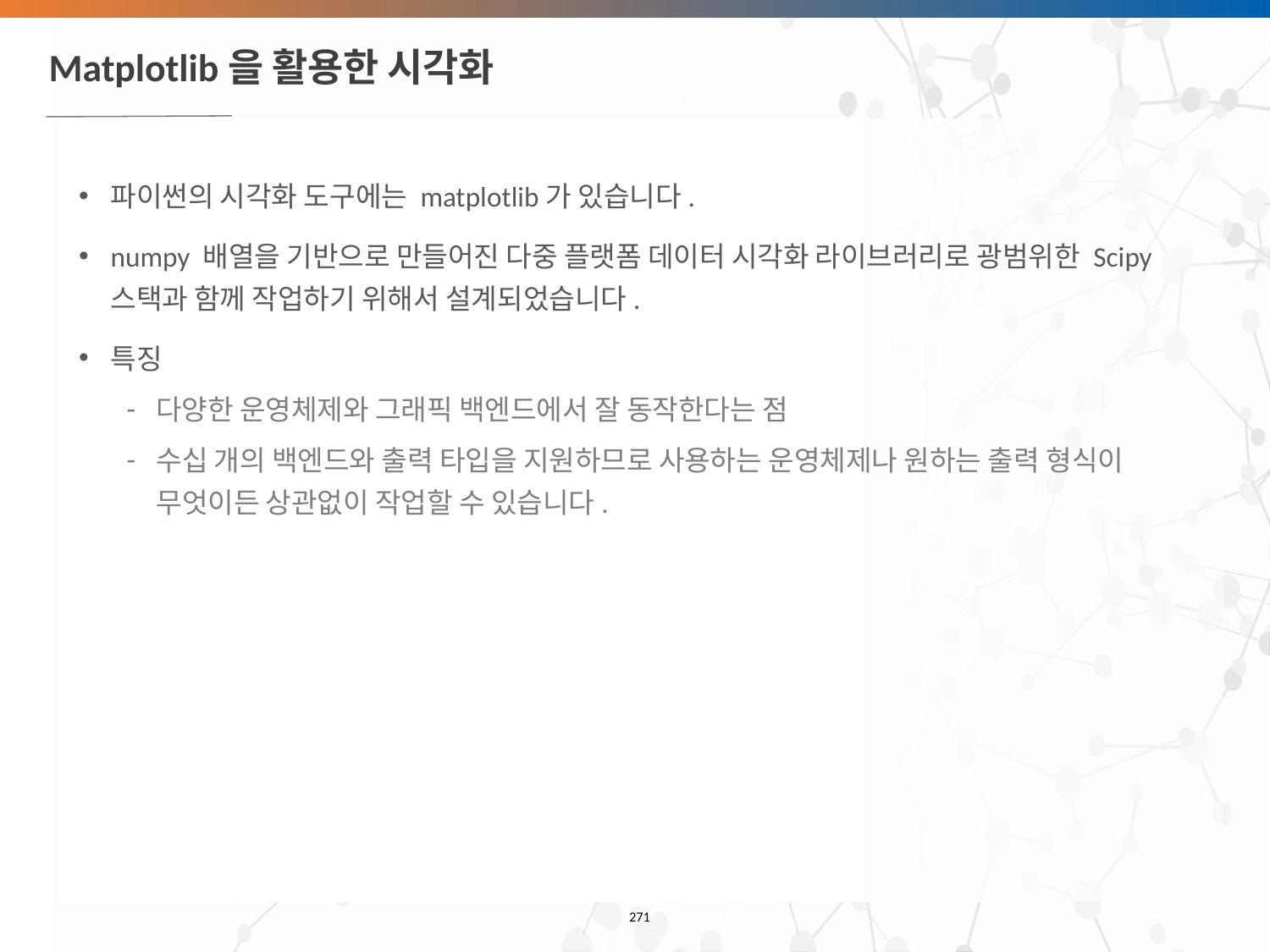

# Matplotlib을 활용한 시각화
파이썬의 시각화 도구에는 matplotlib가 있습니다.
numpy 배열을 기반으로 만들어진 다중 플랫폼 데이터 시각화 라이브러리로 광범위한 Scipy 스택과 함께 작업하기 위해서 설계되었습니다.
특징
다양한 운영체제와 그래픽 백엔드에서 잘 동작한다는 점
수십 개의 백엔드와 출력 타입을 지원하므로 사용하는 운영체제나 원하는 출력 형식이 무엇이든 상관없이 작업할 수 있습니다.

271